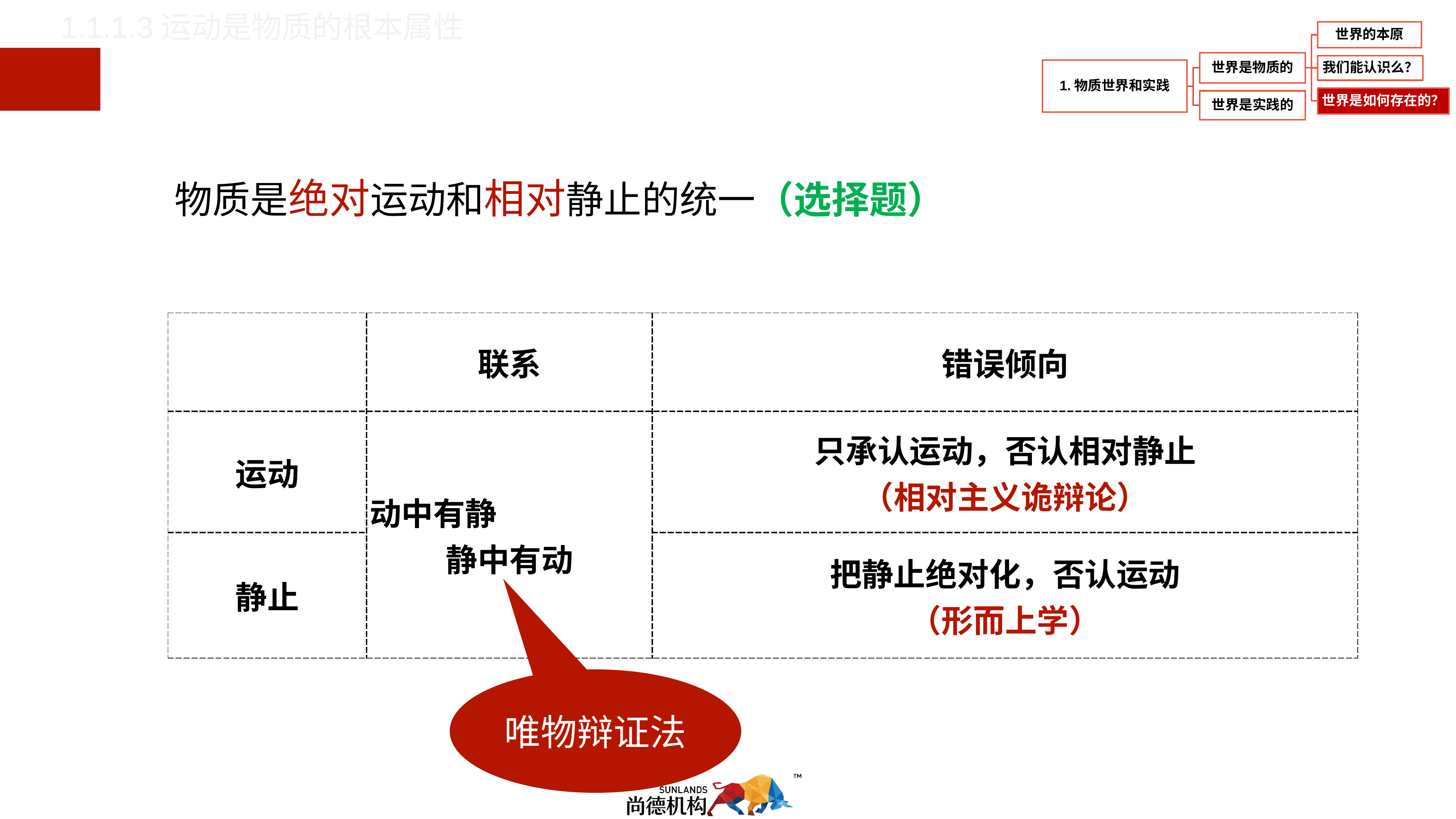

1.物质世界和实践
世界是物质的
世界的本原
我们能认识么？
世界是如何存在的？
世界是实践的
1.1.1.3运动是物质的根本属性
物质是绝对运动和相对静止的统一（选择题）
|  | 联系 | 错误倾向 |
| --- | --- | --- |
| 运动 | 动中有静 静中有动 | 只承认运动，否认相对静止 （相对主义诡辩论） |
| 静止 |  | 把静止绝对化，否认运动 （形而上学） |
唯物辩证法